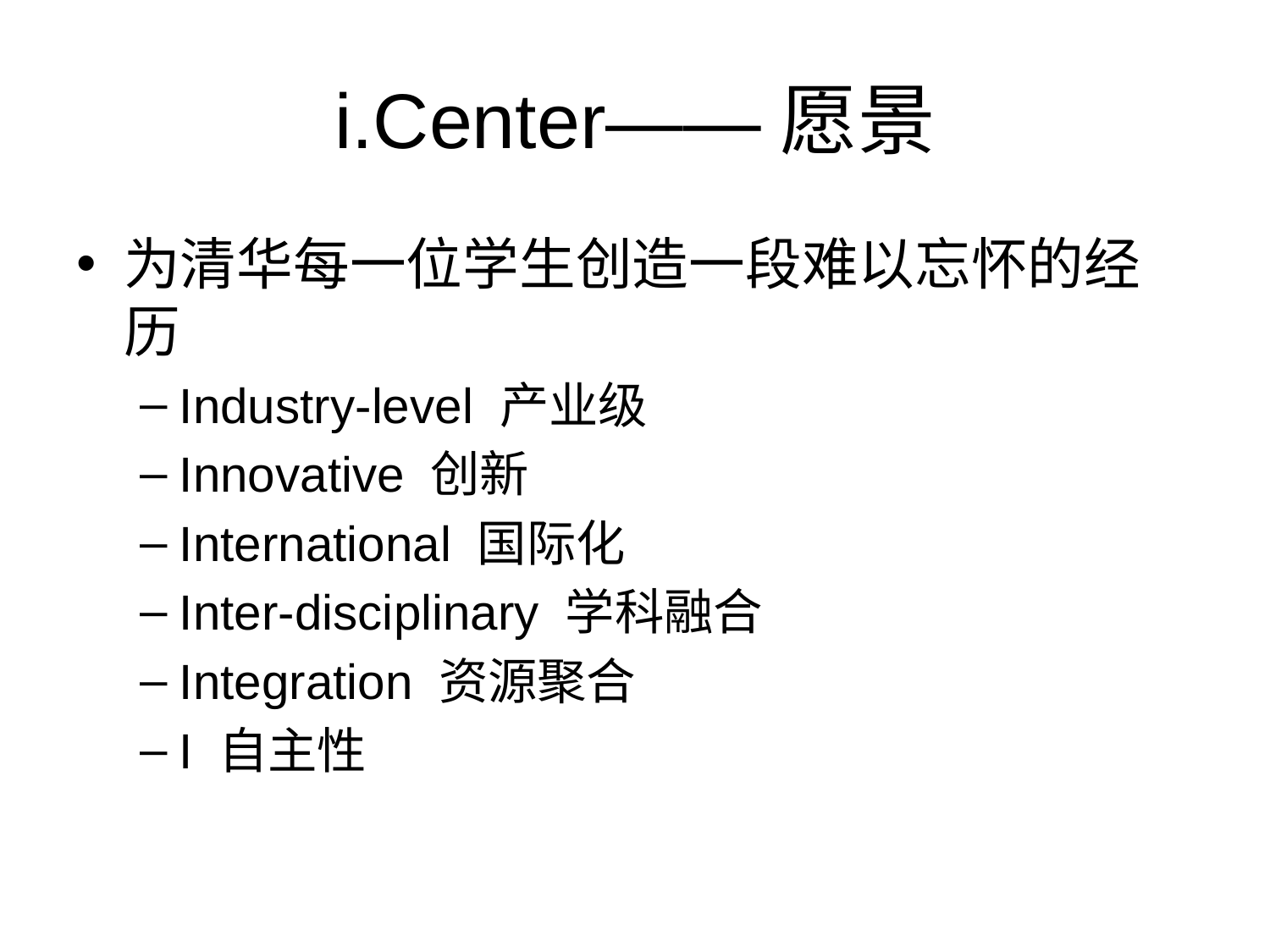

# i.Center——愿景
为清华每一位学生创造一段难以忘怀的经历
Industry-level 产业级
Innovative 创新
International 国际化
Inter-disciplinary 学科融合
Integration 资源聚合
I 自主性